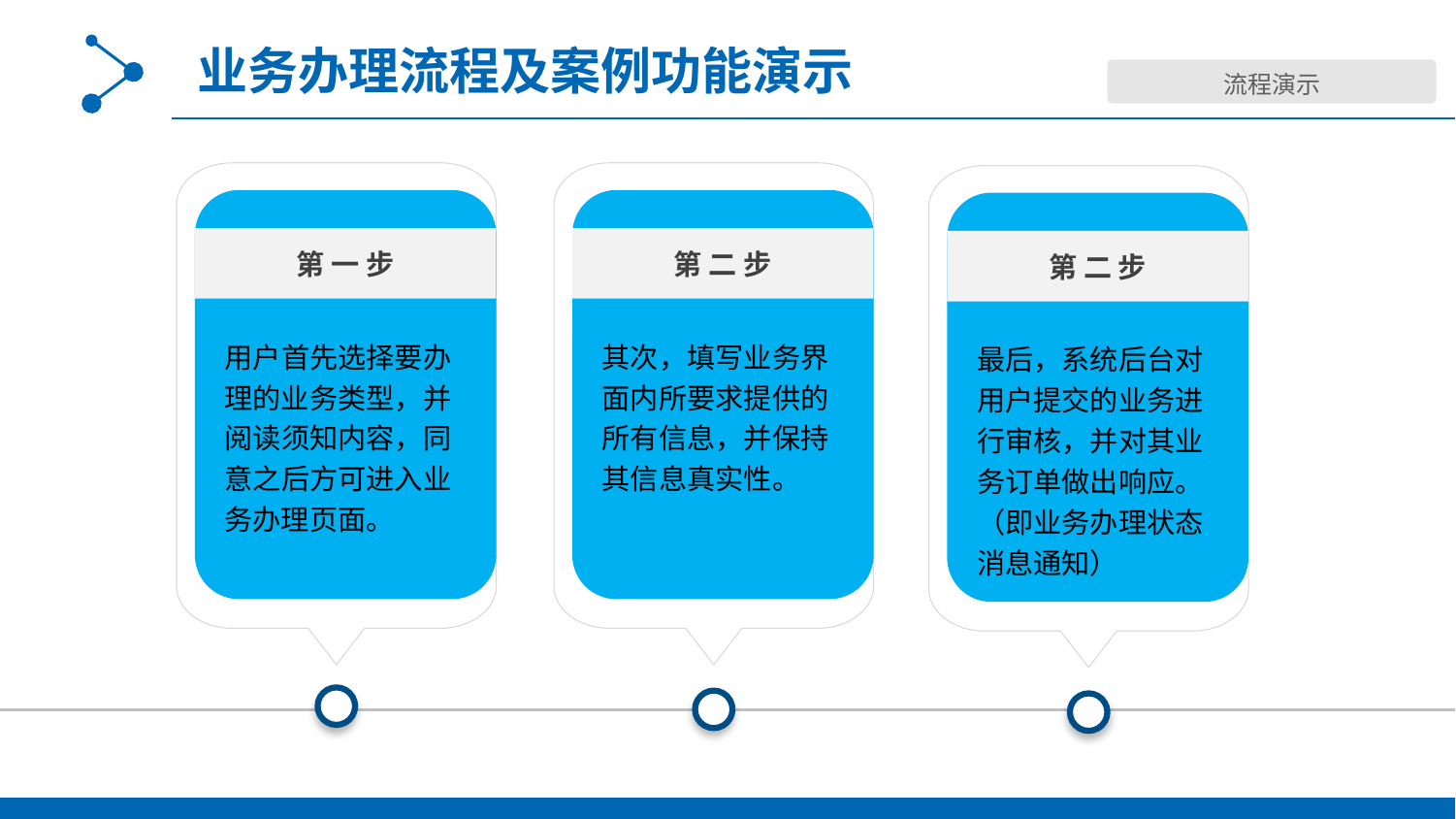

业务办理流程及案例功能演示
流程演示

第 一 步
用户首先选择要办理的业务类型，并阅读须知内容，同意之后方可进入业务办理页面。

第 二 步
其次，填写业务界面内所要求提供的所有信息，并保持其信息真实性。

第 二 步
最后，系统后台对用户提交的业务进行审核，并对其业务订单做出响应。（即业务办理状态消息通知）